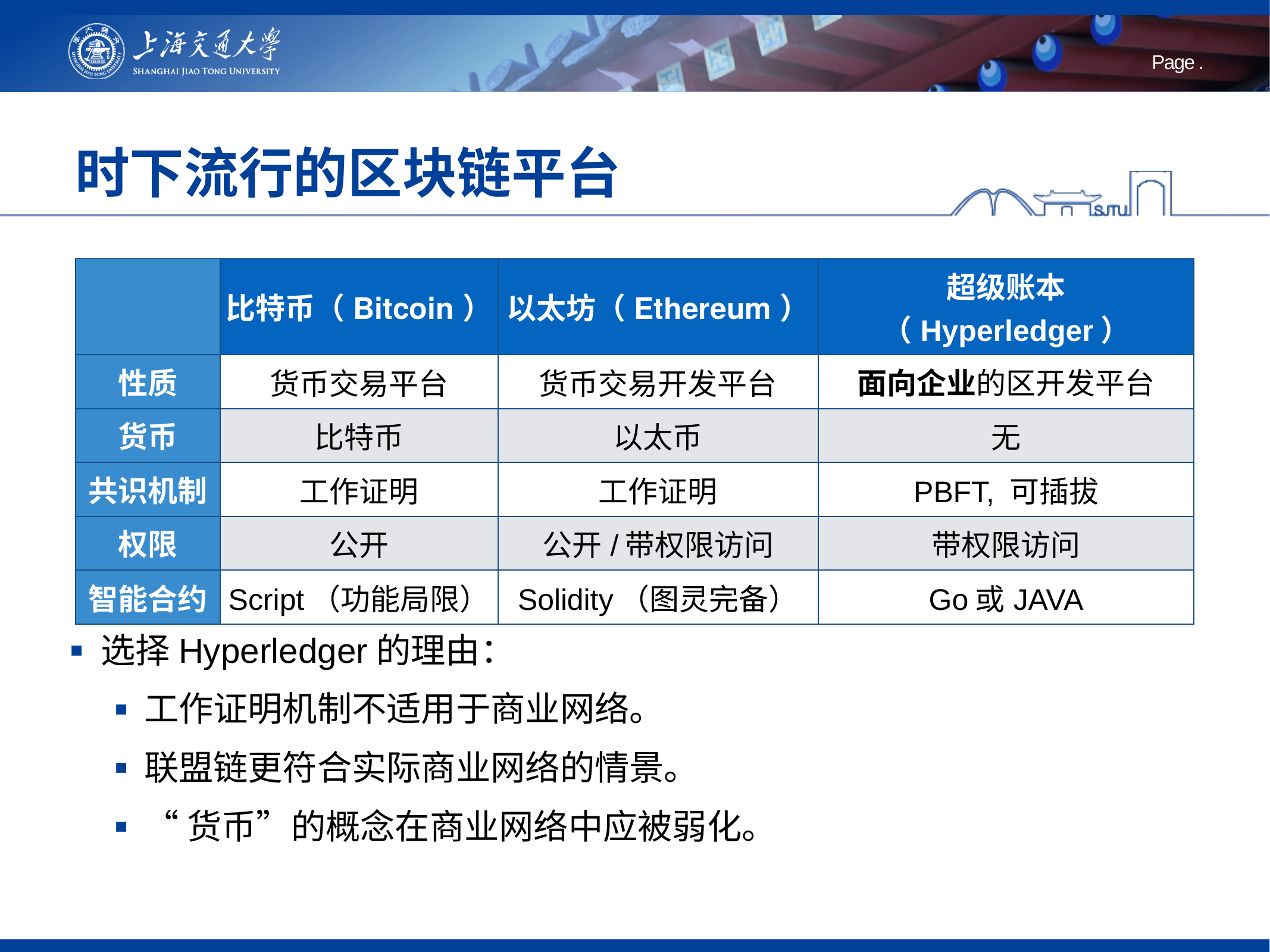

9
# 时下流行的区块链平台
|  | 比特币（Bitcoin） | 以太坊（Ethereum） | 超级账本（Hyperledger） |
| --- | --- | --- | --- |
| 性质 | 货币交易平台 | 货币交易开发平台 | 面向企业的区开发平台 |
| 货币 | 比特币 | 以太币 | 无 |
| 共识机制 | 工作证明 | 工作证明 | PBFT, 可插拔 |
| 权限 | 公开 | 公开/带权限访问 | 带权限访问 |
| 智能合约 | Script（功能局限） | Solidity（图灵完备） | Go或JAVA |

选择Hyperledger的理由：
工作证明机制不适用于商业网络。
联盟链更符合实际商业网络的情景。
“货币”的概念在商业网络中应被弱化。